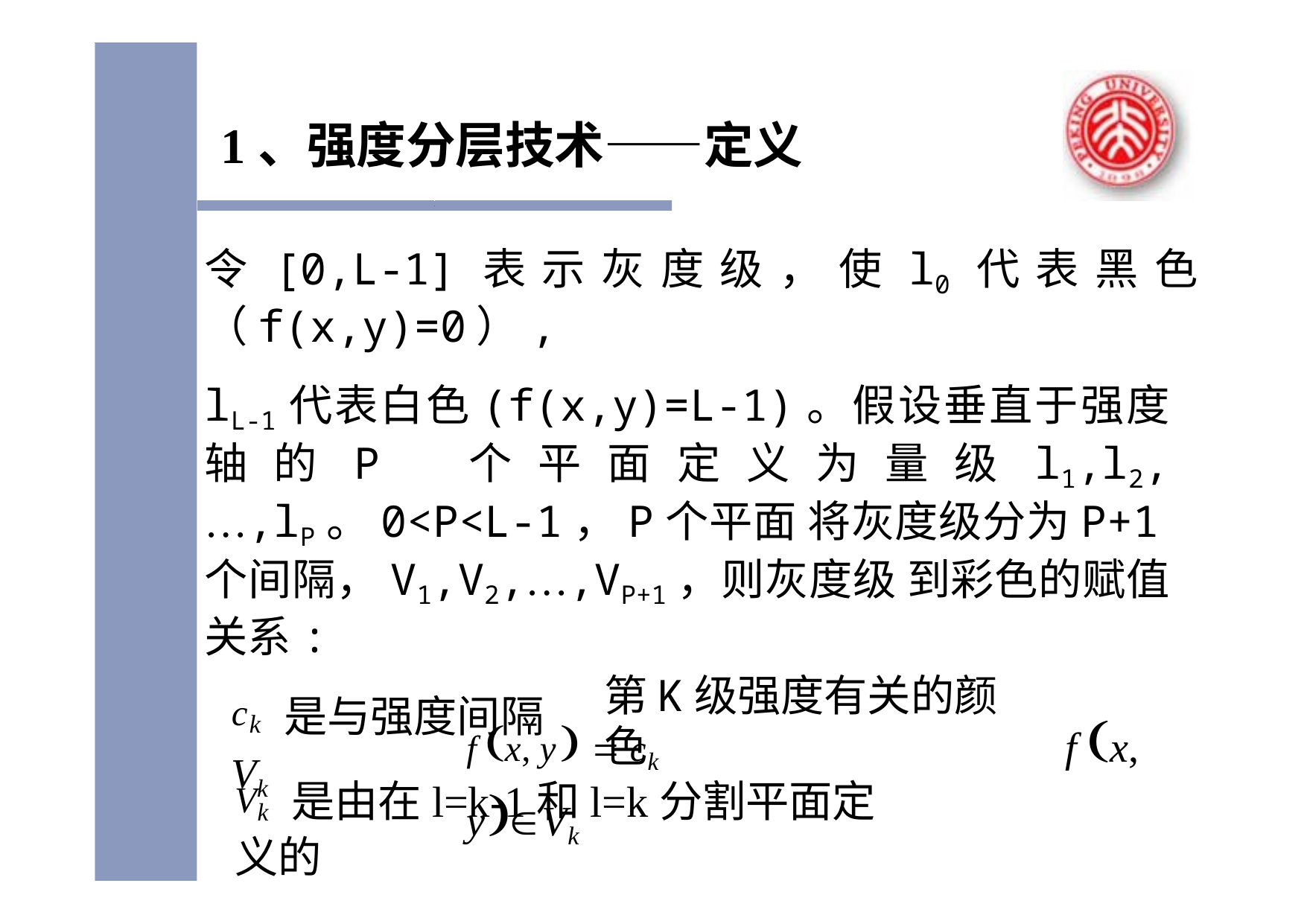

# 1、强度分层技术——定义

令[0,L-1]表示灰度级，使l0代表黑色（f(x,y)=0）,
lL-1代表白色(f(x,y)=L-1)。假设垂直于强度轴的P 个平面定义为量级l1,l2,…,lP。0<P<L-1，P个平面 将灰度级分为P+1个间隔，V1,V2,…,VP+1，则灰度级 到彩色的赋值关系:
f (x, y) = ck	f (x, y)∈Vk
第K级强度有关的颜色
ck  是与强度间隔 Vk
Vk  是由在l=k-1和l=k分割平面定义的